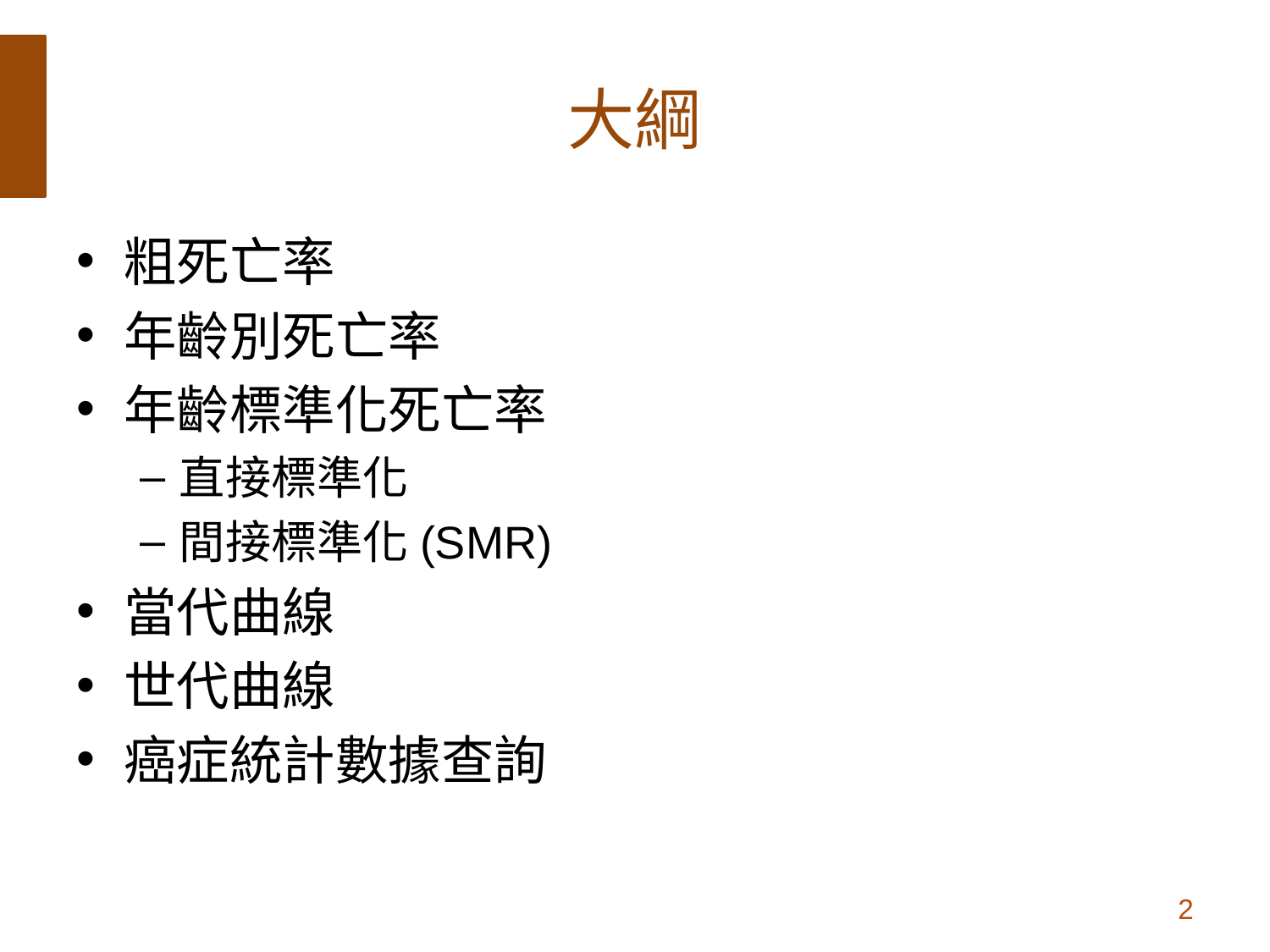

# 大綱
粗死亡率
年齡別死亡率
年齡標準化死亡率
直接標準化
間接標準化(SMR)
當代曲線
世代曲線
癌症統計數據查詢
2